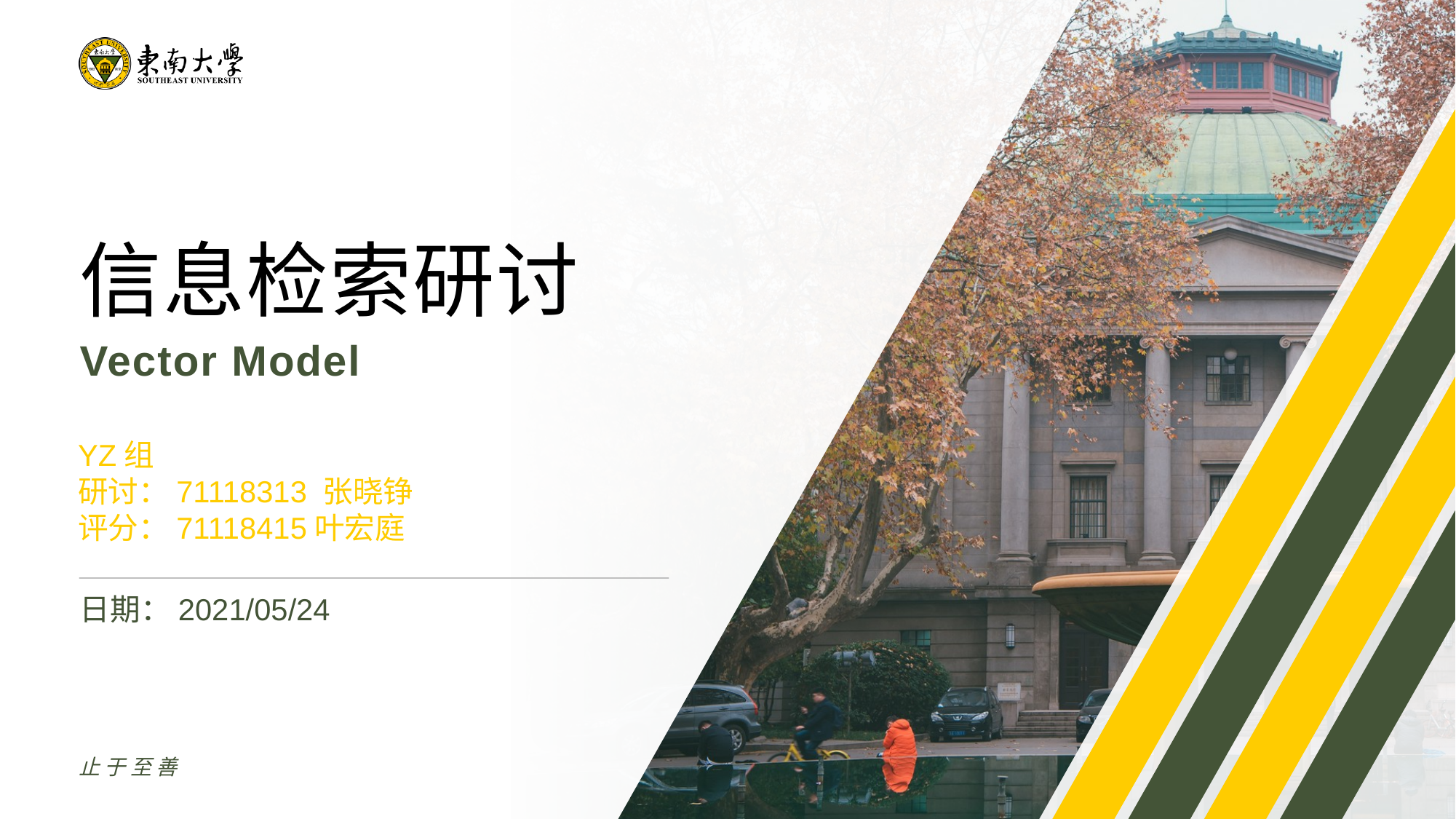

信息检索研讨
Vector Model
YZ组
研讨：71118313 张晓铮
评分：71118415叶宏庭
日期：2021/05/24
止于至善